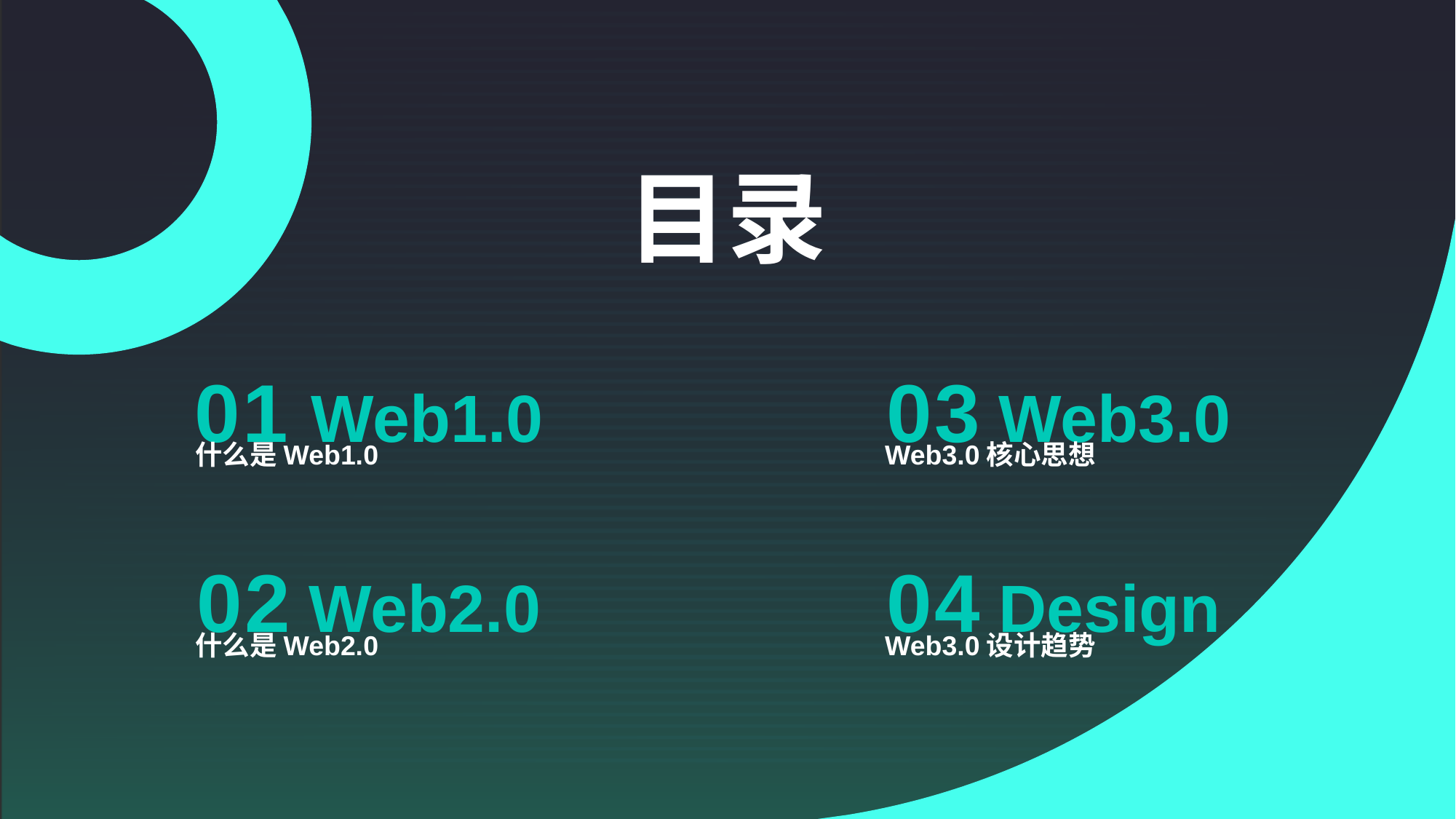

目录

0 1 Web1.0
什么是Web1.0
0 3 Web3.0
Web3.0核心思想
0 2 Web2.0
什么是Web2.0
0 4 Design
Web3.0设计趋势